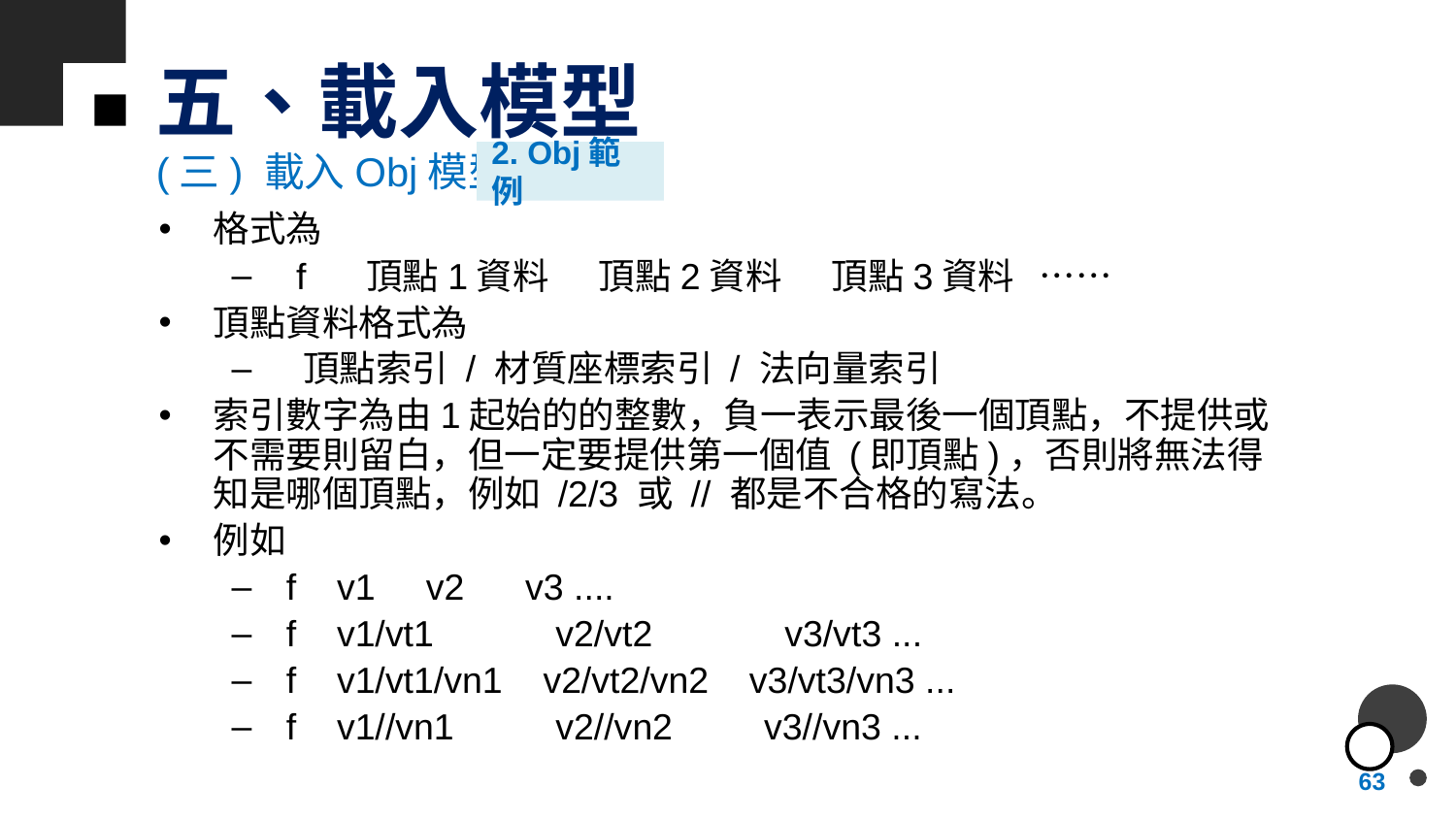

# 五、載入模型
(三) 載入Obj模型
2. Obj範例
格式為
 f     頂點1資料      頂點2資料      頂點3資料   ……
頂點資料格式為
 頂點索引 / 材質座標索引 / 法向量索引
索引數字為由1起始的的整數，負一表示最後一個頂點，不提供或不需要則留白，但一定要提供第一個值 (即頂點)，否則將無法得知是哪個頂點，例如 /2/3 或 // 都是不合格的寫法。
例如
f    v1     v2      v3 ....
f    v1/vt1            v2/vt2             v3/vt3 ...
f    v1/vt1/vn1    v2/vt2/vn2    v3/vt3/vn3 ...
f    v1//vn1          v2//vn2         v3//vn3 ...

63